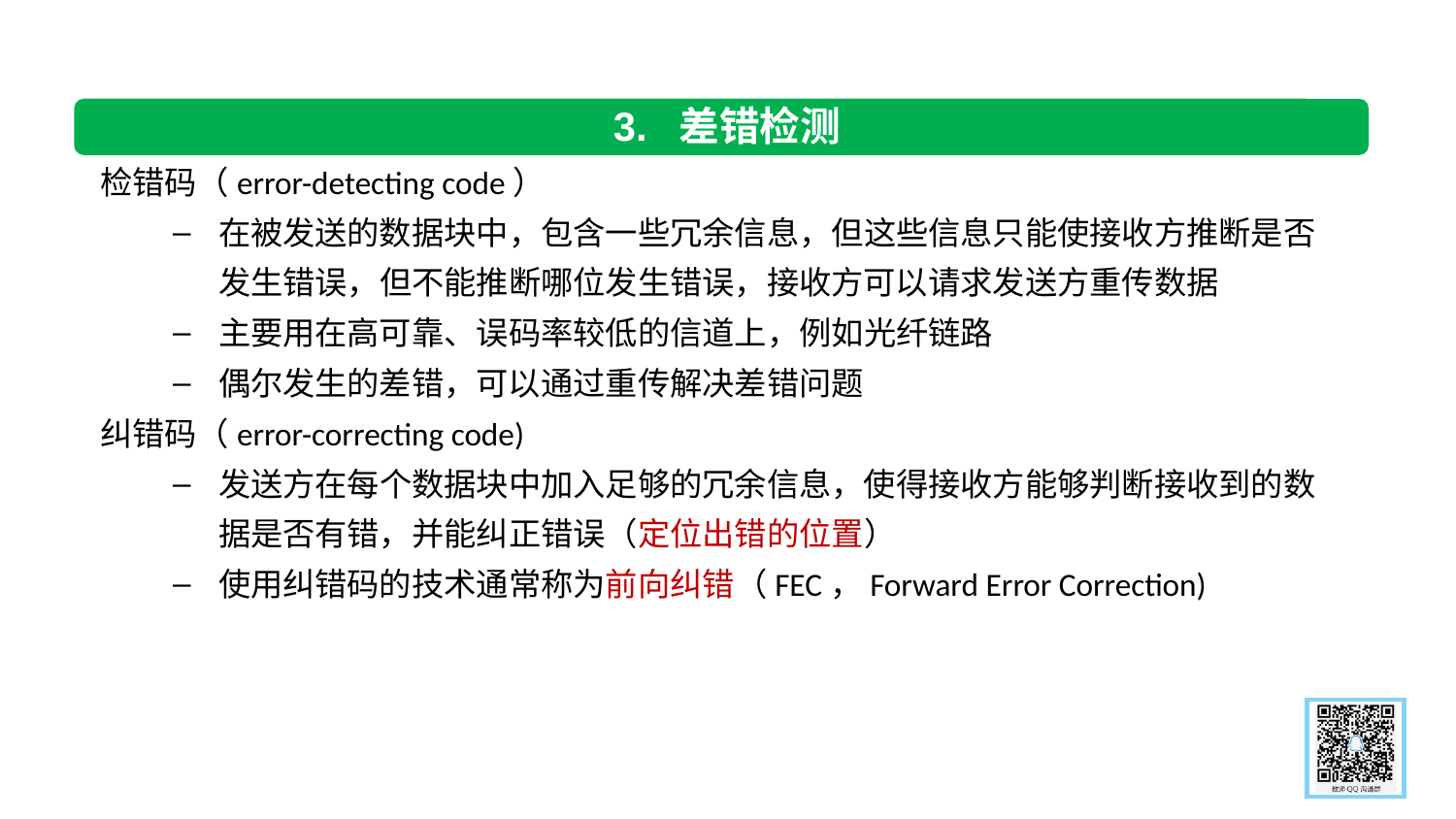

3.  差错检测

检错码（error-detecting code）
在被发送的数据块中，包含一些冗余信息，但这些信息只能使接收方推断是否发生错误，但不能推断哪位发生错误，接收方可以请求发送方重传数据
主要用在高可靠、误码率较低的信道上，例如光纤链路
偶尔发生的差错，可以通过重传解决差错问题
纠错码（error-correcting code)
发送方在每个数据块中加入足够的冗余信息，使得接收方能够判断接收到的数据是否有错，并能纠正错误（定位出错的位置）
使用纠错码的技术通常称为前向纠错（FEC，Forward Error Correction)